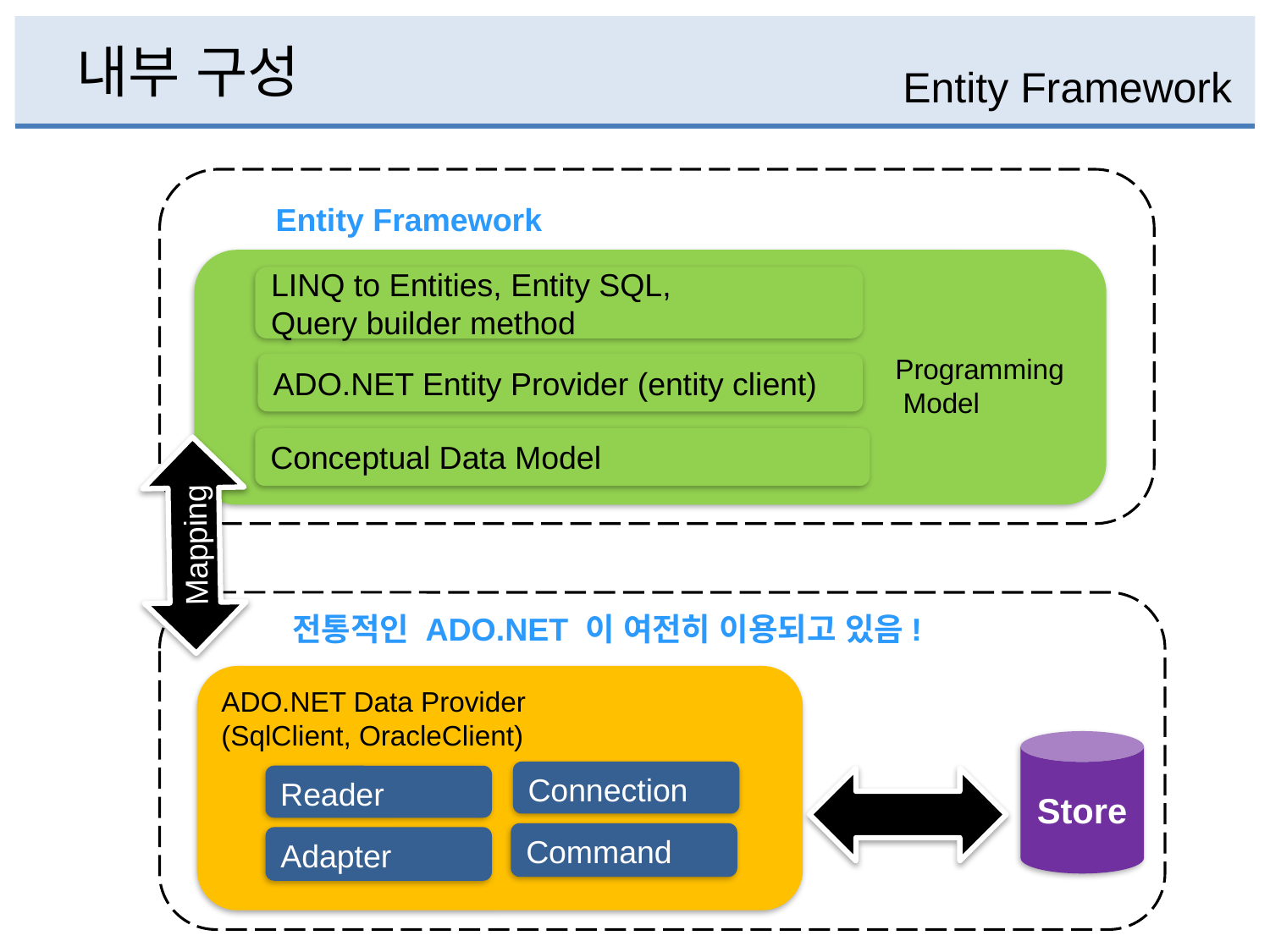

# 내부 구성
Entity Framework

Conceptual Data Model
LINQ to Entities, Entity SQL,
Query builder method
ADO.NET Entity Provider (entity client)
Programming
 Model
Entity Framework
Mapping

ADO.NET Data Provider
(SqlClient, OracleClient)
Store
Connection
Reader

Command
Adapter
전통적인 ADO.NET 이 여전히 이용되고 있음!